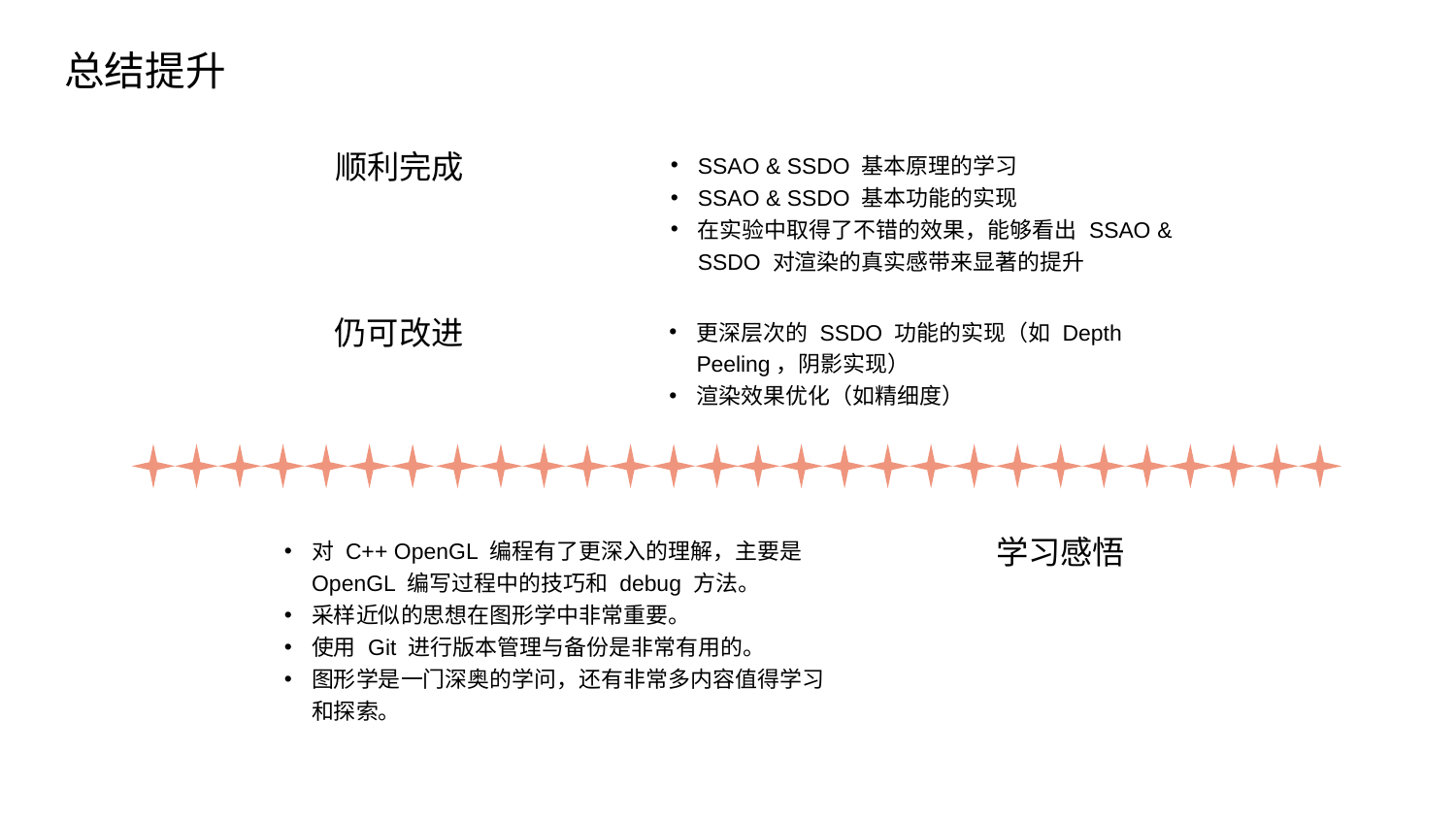

总结提升
顺利完成
SSAO & SSDO 基本原理的学习
SSAO & SSDO 基本功能的实现
在实验中取得了不错的效果，能够看出 SSAO & SSDO 对渲染的真实感带来显著的提升
仍可改进
更深层次的 SSDO 功能的实现（如 Depth Peeling，阴影实现）
渲染效果优化（如精细度）

对 C++ OpenGL 编程有了更深入的理解，主要是 OpenGL 编写过程中的技巧和 debug 方法。
采样近似的思想在图形学中非常重要。
使用 Git 进行版本管理与备份是非常有用的。
图形学是一门深奥的学问，还有非常多内容值得学习和探索。

学习感悟